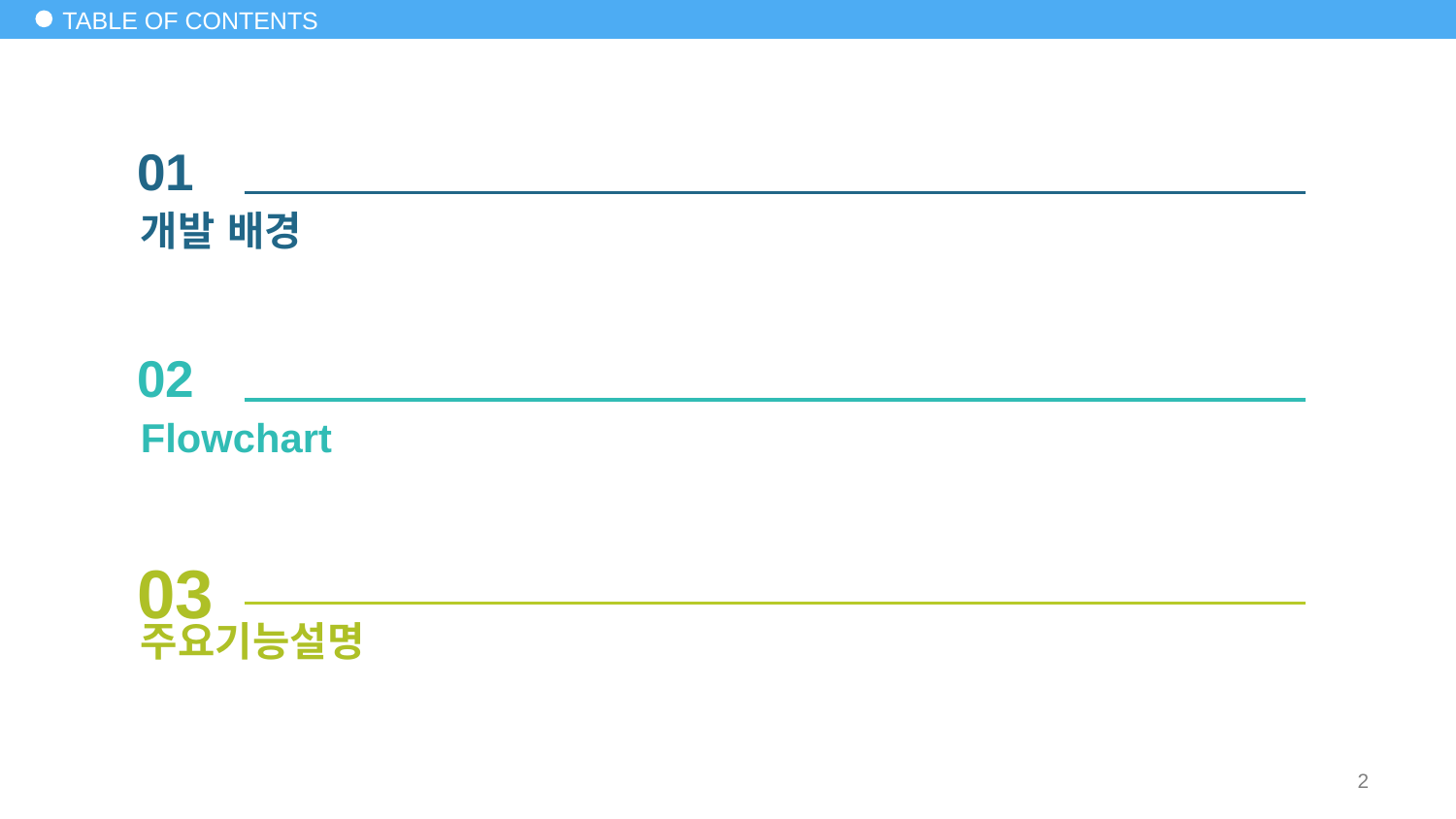

# TABLE OF CONTENTS
01
개발 배경
02
Flowchart
03
주요기능설명
2